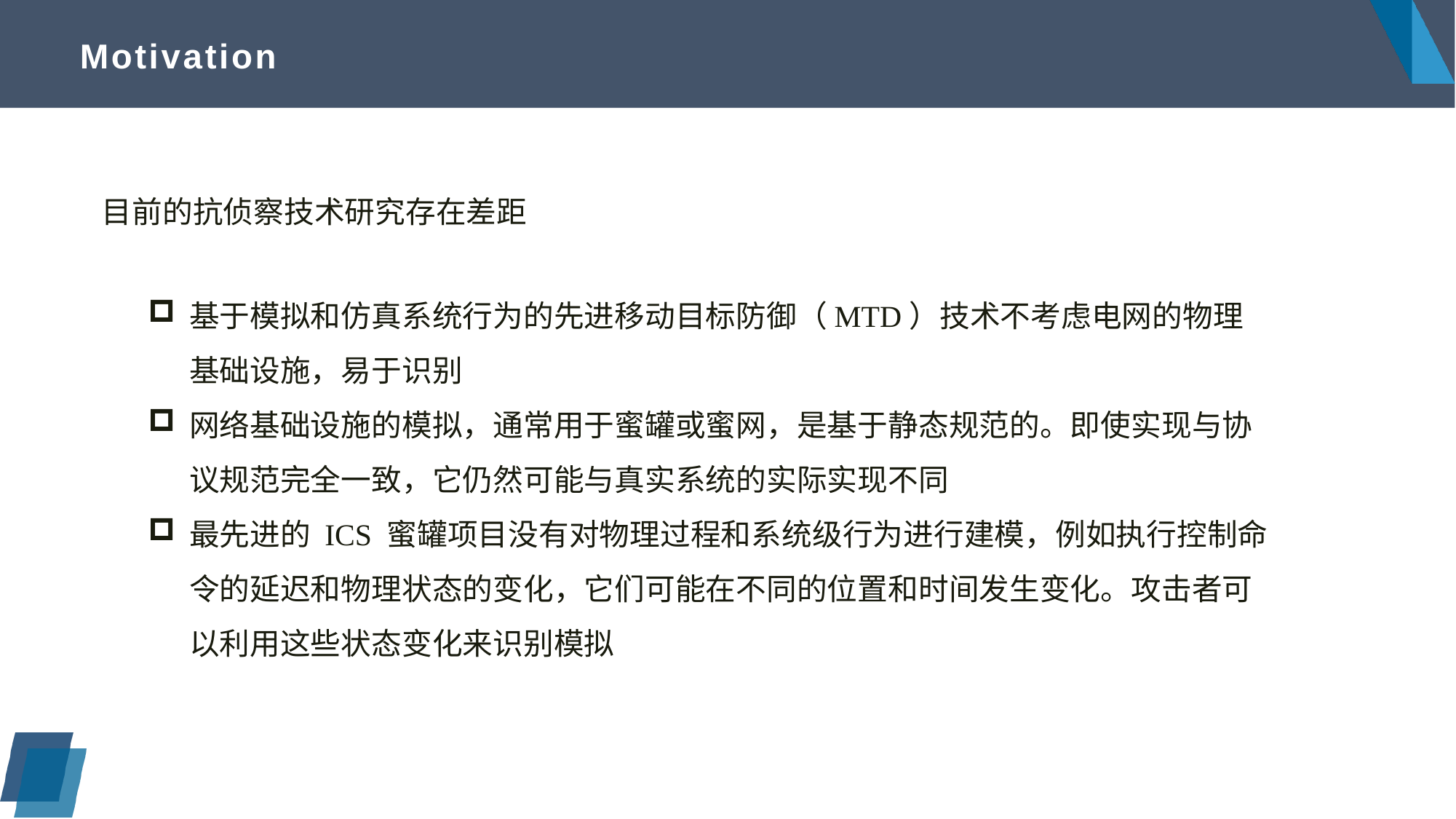

# Motivation
目前的抗侦察技术研究存在差距
基于模拟和仿真系统行为的先进移动目标防御（MTD）技术不考虑电网的物理基础设施，易于识别
网络基础设施的模拟，通常用于蜜罐或蜜网，是基于静态规范的。即使实现与协议规范完全一致，它仍然可能与真实系统的实际实现不同
最先进的 ICS 蜜罐项目没有对物理过程和系统级行为进行建模，例如执行控制命令的延迟和物理状态的变化，它们可能在不同的位置和时间发生变化。攻击者可以利用这些状态变化来识别模拟